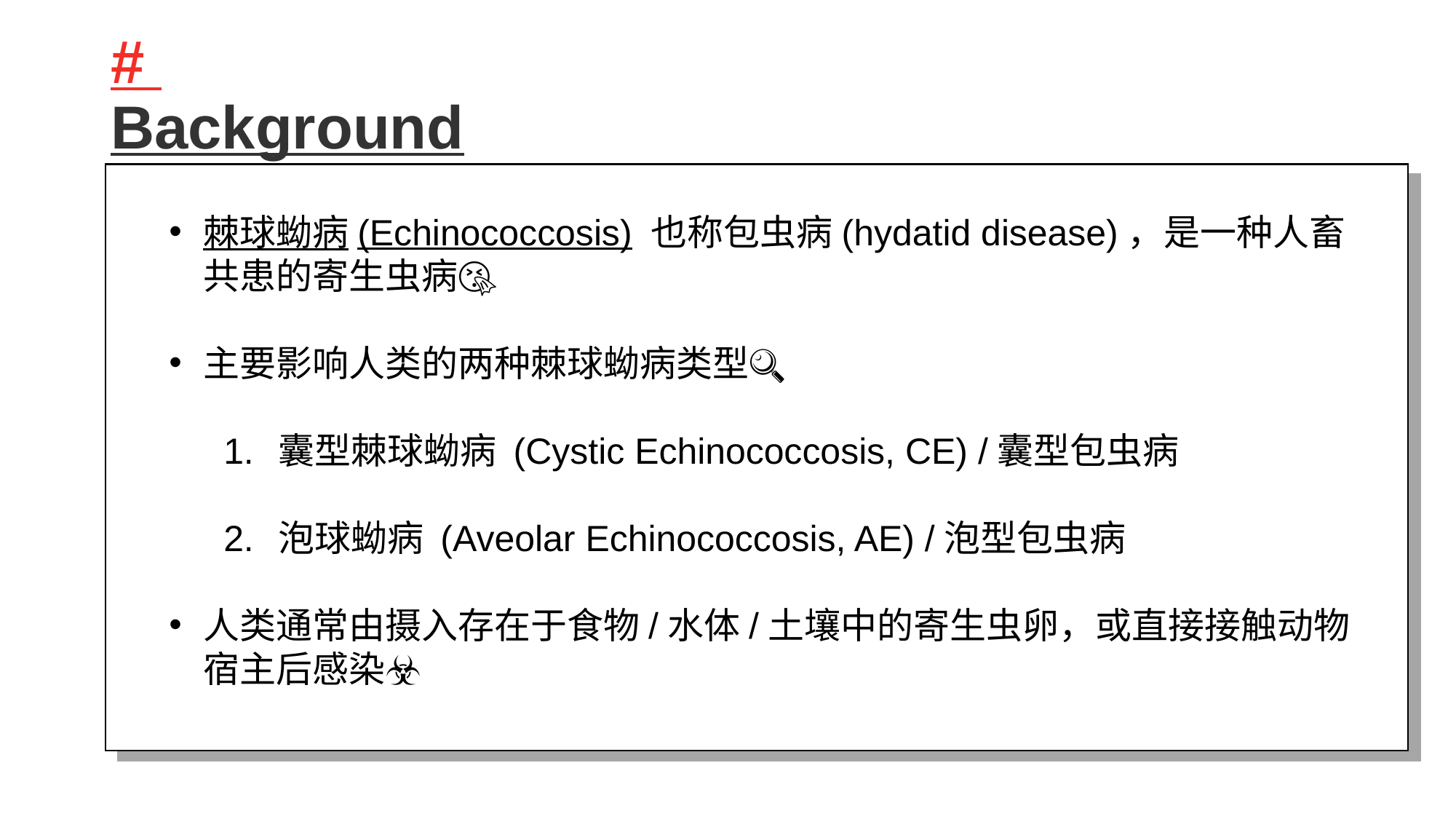

# # ​Background

棘球蚴病(Echinococcosis) 也称包虫病(hydatid disease)，是一种人畜共患的寄生虫病🤧

主要影响人类的两种棘球蚴病类型🔍

囊型棘球蚴病 (Cystic Echinococcosis, CE) /囊型包虫病

泡球蚴病 (Aveolar Echinococcosis, AE) /泡型包虫病

人类通常由摄入存在于食物/水体/土壤中的寄生虫卵，或直接接触动物宿主后感染☣